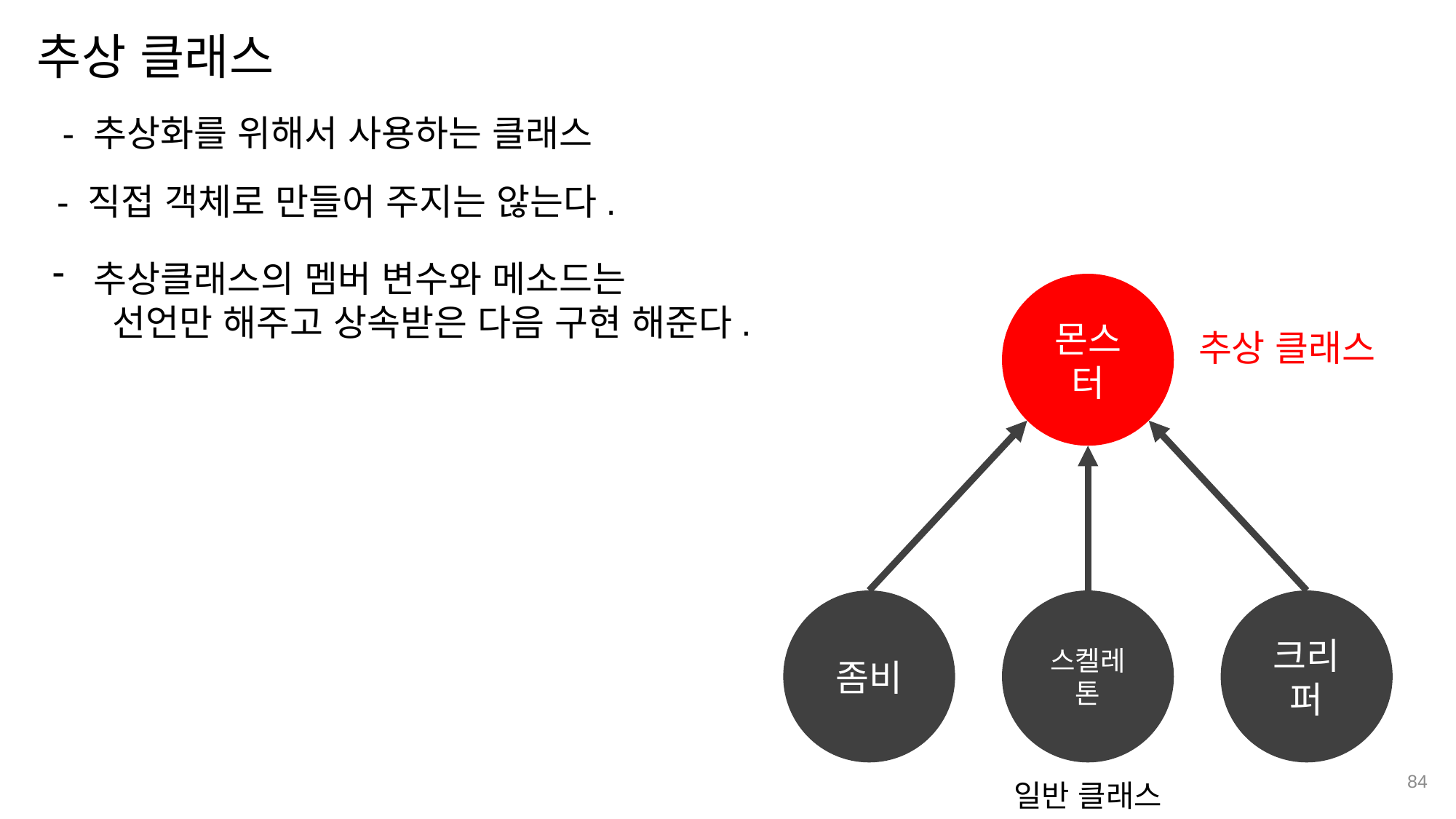

추상 클래스
나눔스퀘어OTF ExtraBold
- 추상화를 위해서 사용하는 클래스
나눔스퀘어OTF Bold
- 직접 객체로 만들어 주지는 않는다.
나눔스퀘어OTF
나눔스퀘어
추상클래스의 멤버 변수와 메소드는
     선언만 해주고 상속받은 다음 구현 해준다.
몬스터
좀비
스켈레톤
크리퍼
추상 클래스
나눔스퀘어 Light
나눔스퀘어 Light
나눔스퀘어OTF

84
일반 클래스